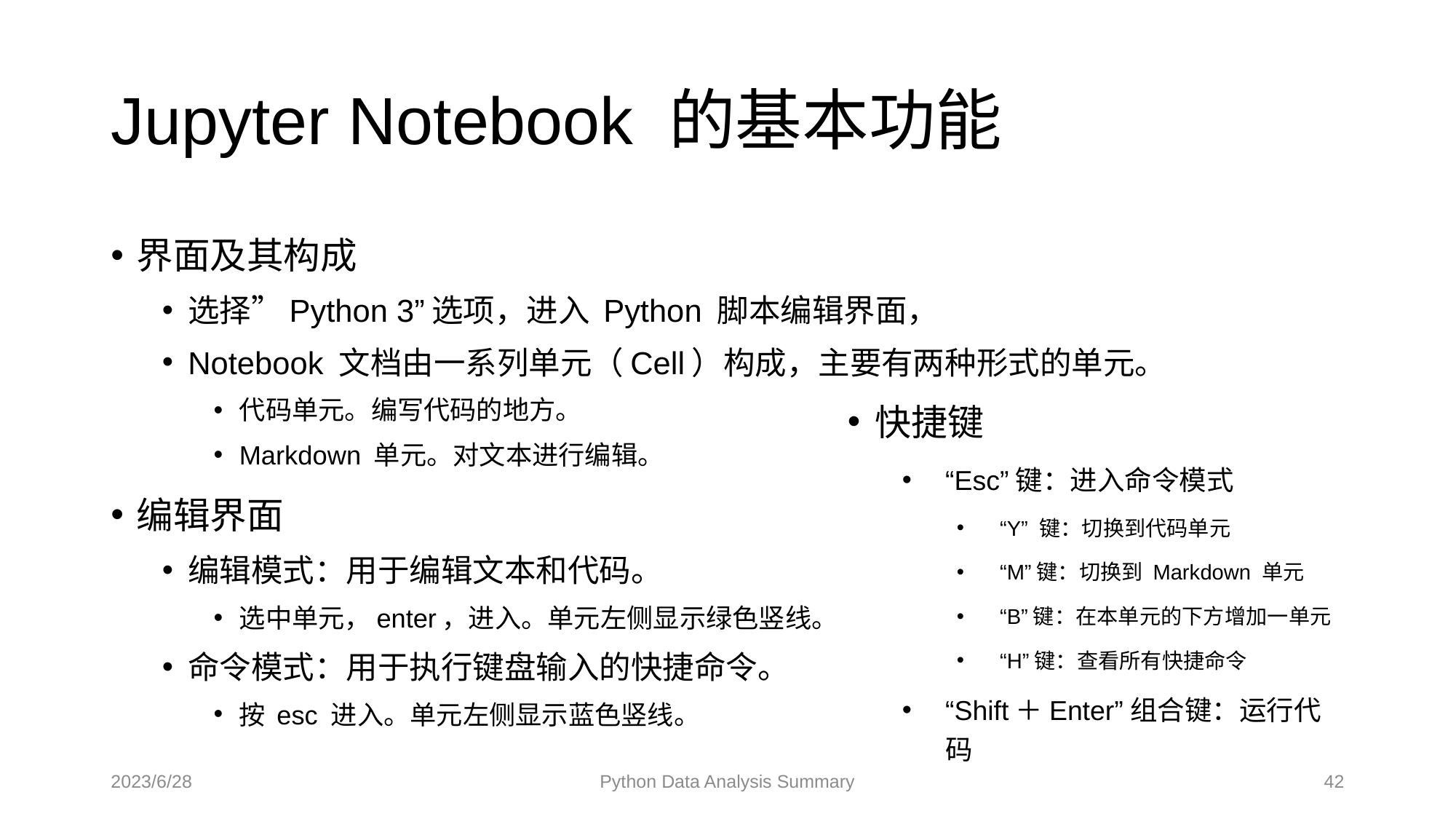

# Jupyter Notebook 的基本功能
界面及其构成
选择”Python 3”选项，进入 Python 脚本编辑界面，
Notebook 文档由一系列单元（Cell）构成，主要有两种形式的单元。
代码单元。编写代码的地方。
Markdown 单元。对文本进行编辑。
编辑界面
编辑模式：用于编辑文本和代码。
选中单元，enter，进入。单元左侧显示绿色竖线。
命令模式：用于执行键盘输入的快捷命令。
按 esc 进入。单元左侧显示蓝色竖线。

快捷键
“Esc”键：进入命令模式
“Y” 键：切换到代码单元
“M”键：切换到 Markdown 单元
“B”键：在本单元的下方增加一单元
“H”键：查看所有快捷命令
“Shift＋Enter”组合键：运行代码
2023/6/28
Python Data Analysis Summary
42